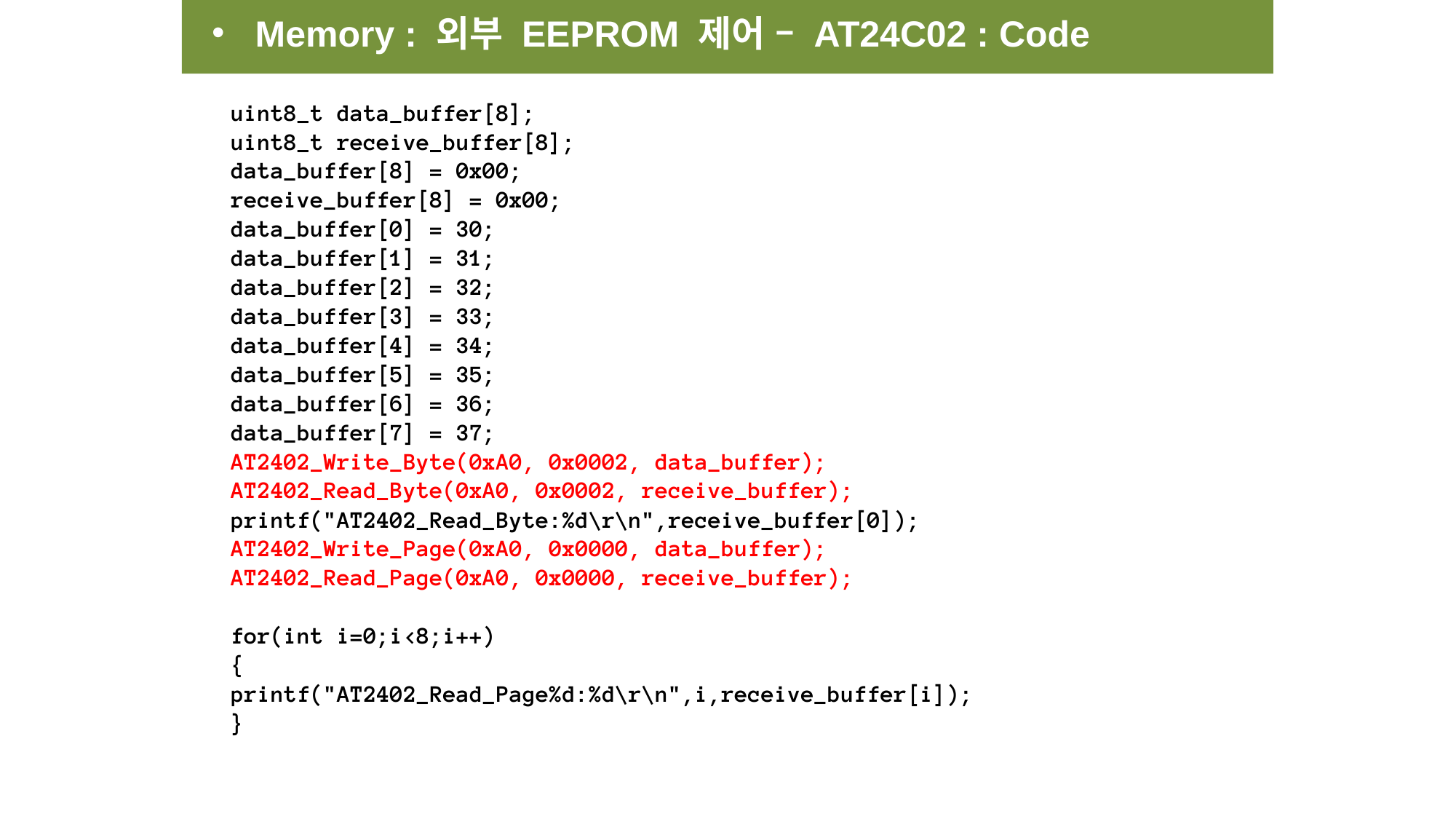

Memory : 외부 EEPROM 제어 – AT24C02 : Code
uint8_t data_buffer[8];
uint8_t receive_buffer[8];
data_buffer[8] = 0x00;
receive_buffer[8] = 0x00;
data_buffer[0] = 30;
data_buffer[1] = 31;
data_buffer[2] = 32;
data_buffer[3] = 33;
data_buffer[4] = 34;
data_buffer[5] = 35;
data_buffer[6] = 36;
data_buffer[7] = 37;
AT2402_Write_Byte(0xA0, 0x0002, data_buffer);
AT2402_Read_Byte(0xA0, 0x0002, receive_buffer);
printf("AT2402_Read_Byte:%d\r\n",receive_buffer[0]);
AT2402_Write_Page(0xA0, 0x0000, data_buffer);
AT2402_Read_Page(0xA0, 0x0000, receive_buffer);

for(int i=0;i<8;i++)
{
printf("AT2402_Read_Page%d:%d\r\n",i,receive_buffer[i]);
}